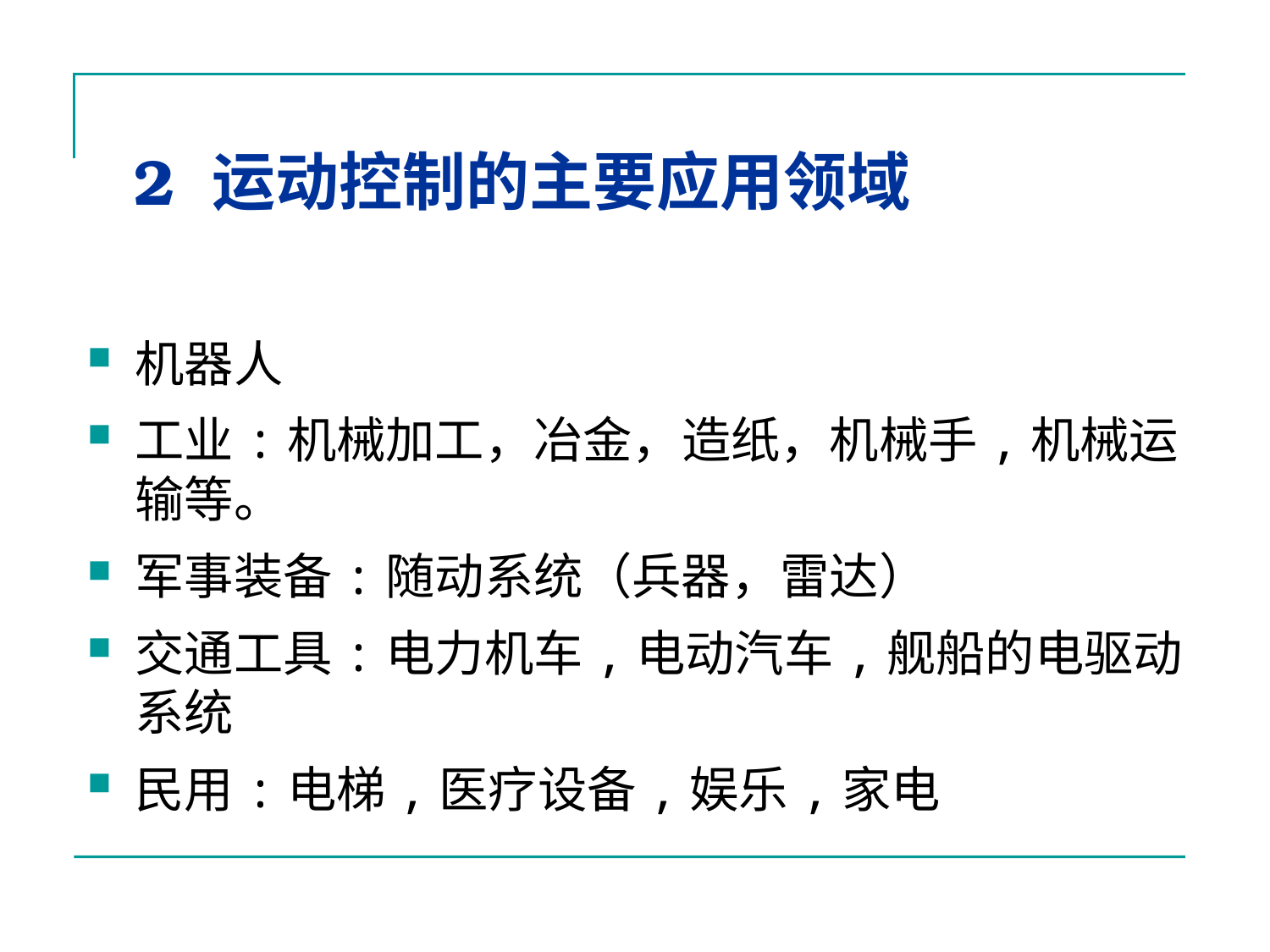

# 2 运动控制的主要应用领域
机器人
工业:机械加工，冶金，造纸，机械手,机械运输等。
军事装备:随动系统（兵器，雷达）
交通工具:电力机车,电动汽车,舰船的电驱动系统
民用:电梯,医疗设备,娱乐,家电